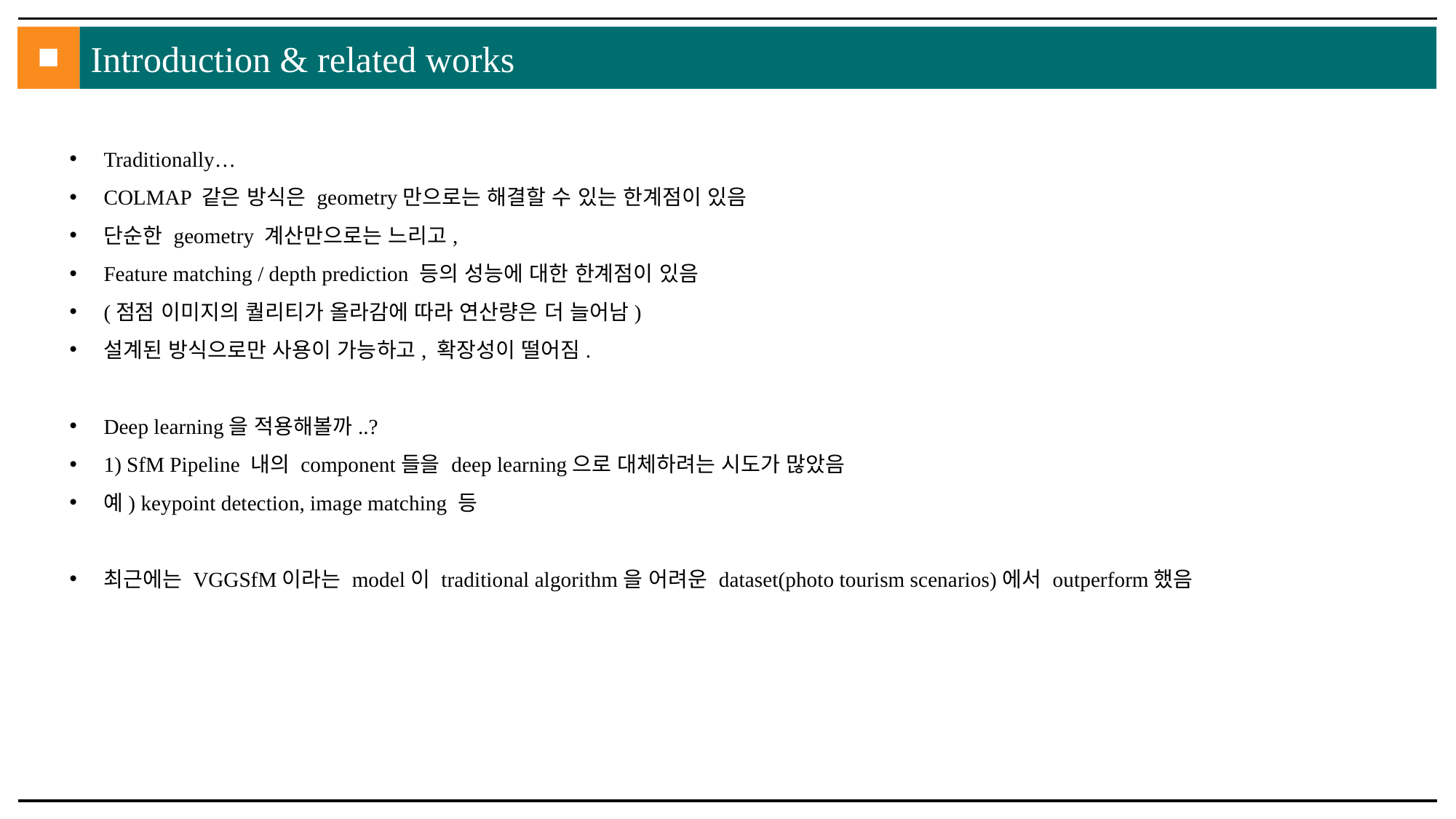

■
Introduction & related works
Traditionally…
COLMAP 같은 방식은 geometry만으로는 해결할 수 있는 한계점이 있음
단순한 geometry 계산만으로는 느리고,
Feature matching / depth prediction 등의 성능에 대한 한계점이 있음
(점점 이미지의 퀄리티가 올라감에 따라 연산량은 더 늘어남)
설계된 방식으로만 사용이 가능하고, 확장성이 떨어짐.

Deep learning을 적용해볼까..?
1) SfM Pipeline 내의 component들을 deep learning으로 대체하려는 시도가 많았음
예) keypoint detection, image matching 등

최근에는 VGGSfM이라는 model이 traditional algorithm을 어려운 dataset(photo tourism scenarios)에서 outperform했음